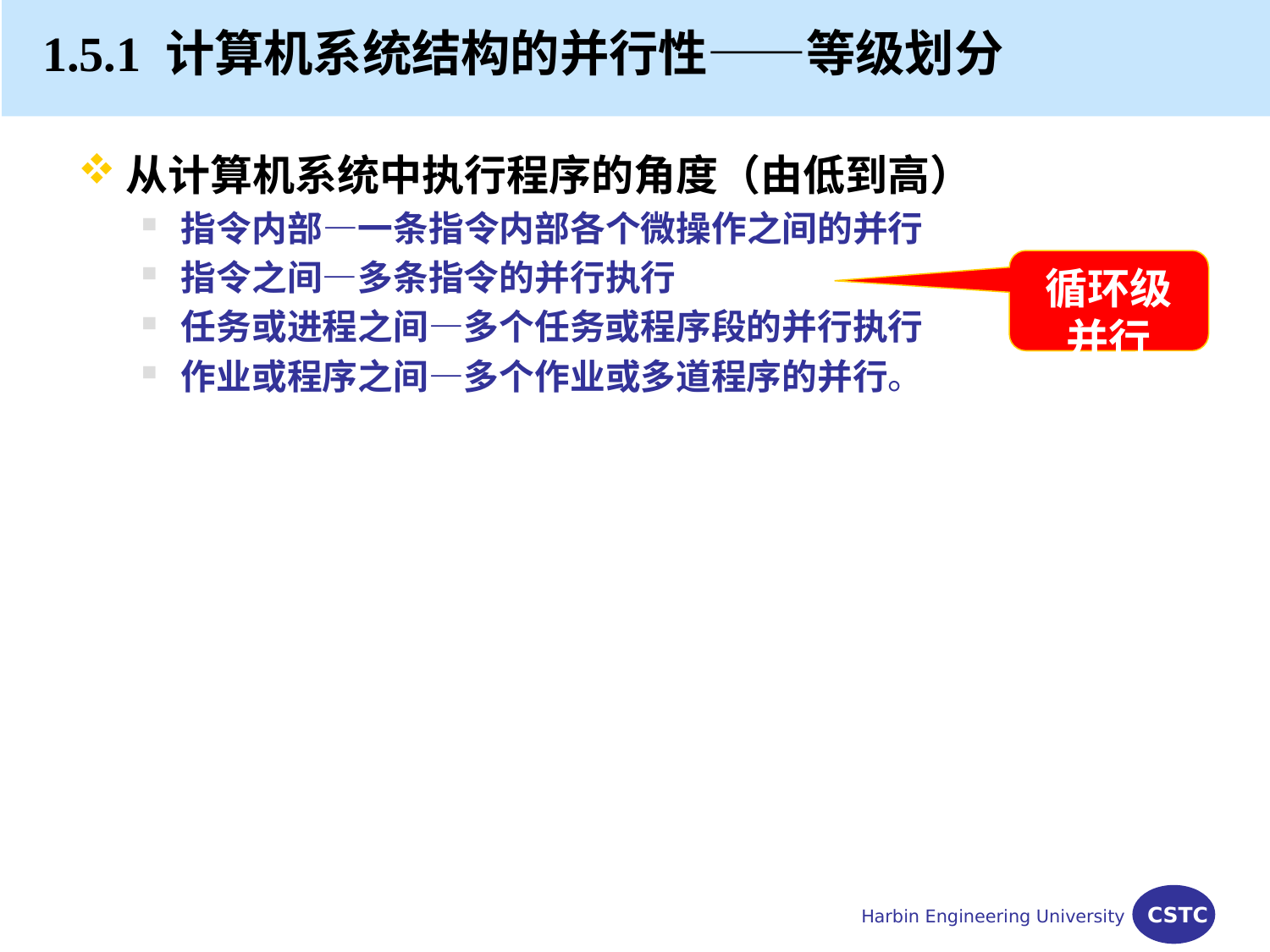

# 1.5.1 计算机系统结构的并行性——等级划分
从计算机系统中执行程序的角度（由低到高）
指令内部—一条指令内部各个微操作之间的并行
指令之间—多条指令的并行执行
任务或进程之间—多个任务或程序段的并行执行
作业或程序之间—多个作业或多道程序的并行。

循环级
并行
Harbin Engineering University